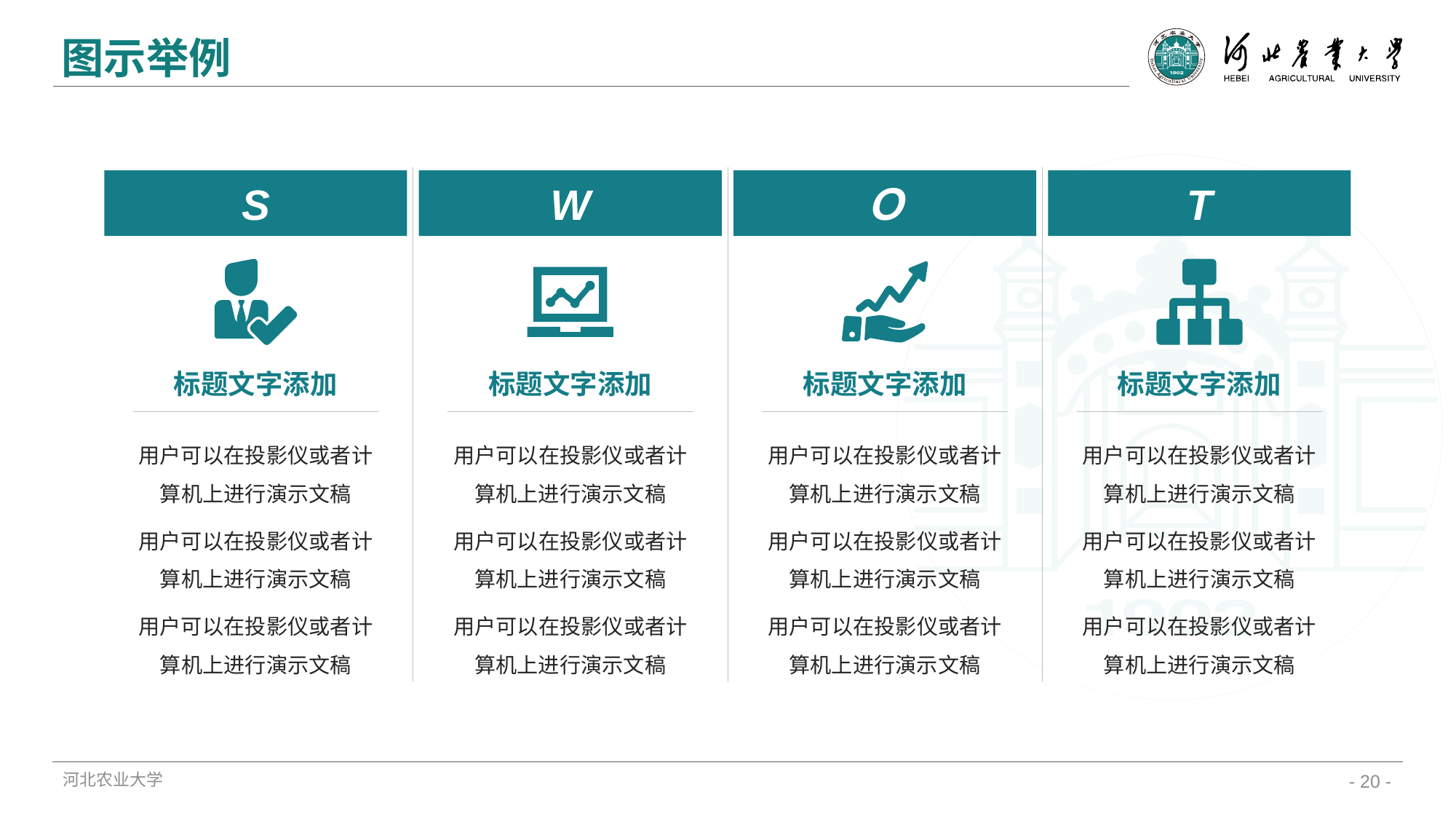

图示举例
S
W
Ｏ
T

标题文字添加
标题文字添加
标题文字添加
标题文字添加
用户可以在投影仪或者计算机上进行演示文稿
用户可以在投影仪或者计算机上进行演示文稿
用户可以在投影仪或者计算机上进行演示文稿
用户可以在投影仪或者计算机上进行演示文稿
用户可以在投影仪或者计算机上进行演示文稿
用户可以在投影仪或者计算机上进行演示文稿
用户可以在投影仪或者计算机上进行演示文稿
用户可以在投影仪或者计算机上进行演示文稿
用户可以在投影仪或者计算机上进行演示文稿
用户可以在投影仪或者计算机上进行演示文稿
用户可以在投影仪或者计算机上进行演示文稿
用户可以在投影仪或者计算机上进行演示文稿
河北农业大学
- 20 -